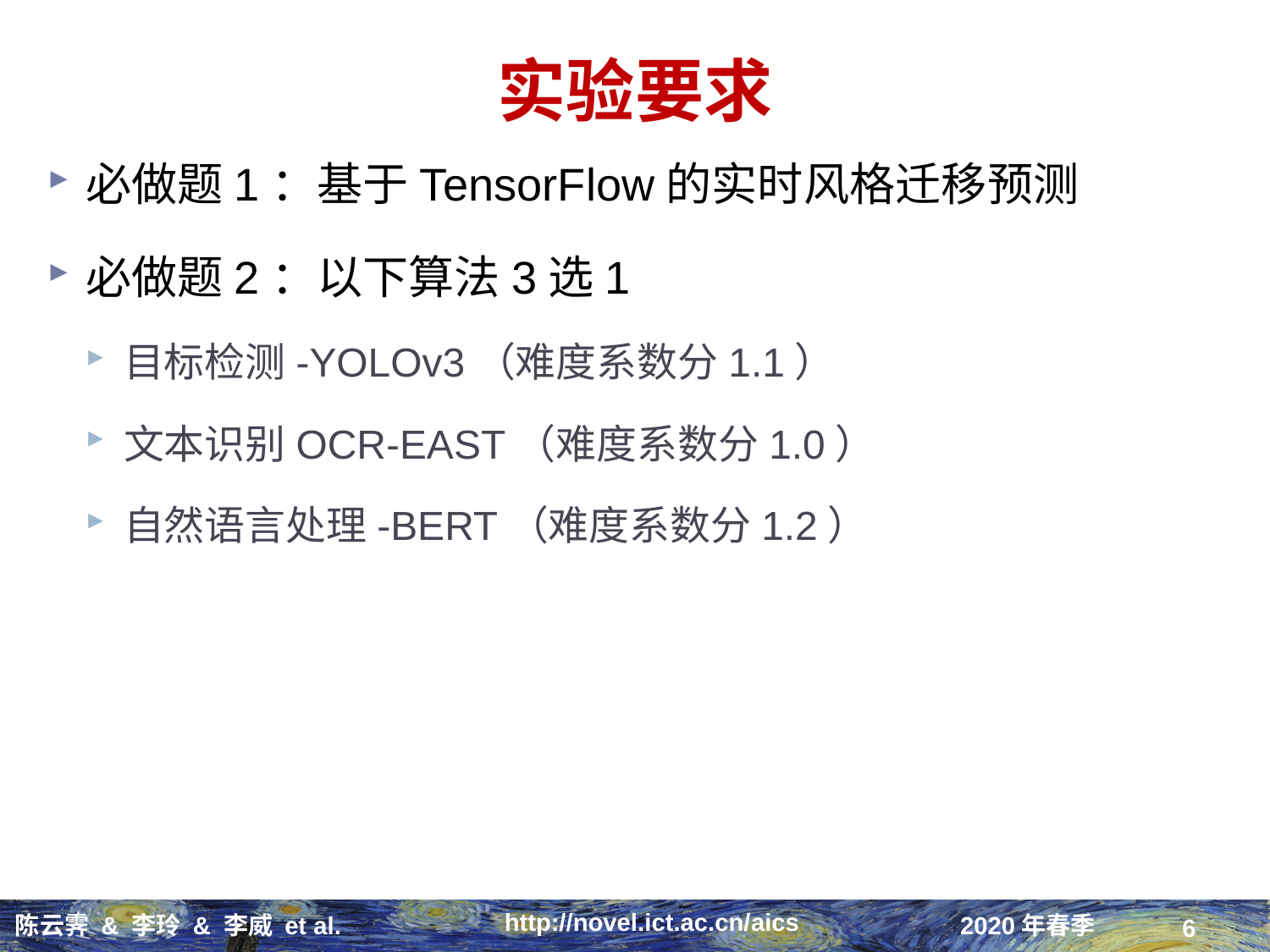

# 实验要求
必做题1：基于TensorFlow的实时风格迁移预测
必做题2：以下算法3选1
目标检测-YOLOv3（难度系数分1.1）
文本识别OCR-EAST（难度系数分1.0）
自然语言处理-BERT（难度系数分1.2）
6